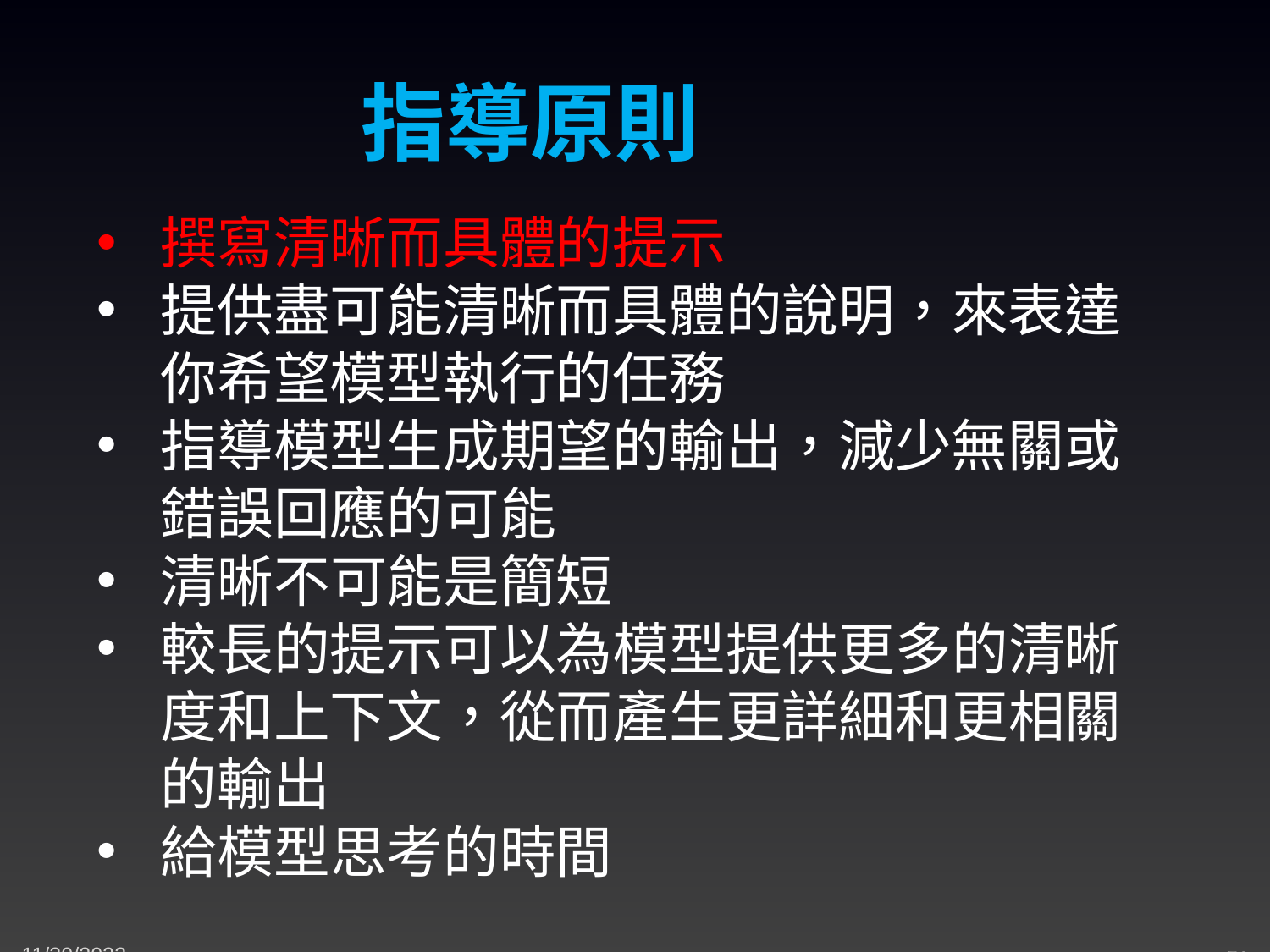

指導原則
撰寫清晰而具體的提示
提供盡可能清晰而具體的說明，來表達你希望模型執行的任務
指導模型生成期望的輸出，減少無關或錯誤回應的可能
清晰不可能是簡短
較長的提示可以為模型提供更多的清晰度和上下文，從而產生更詳細和更相關的輸出
給模型思考的時間
11/30/2023
70